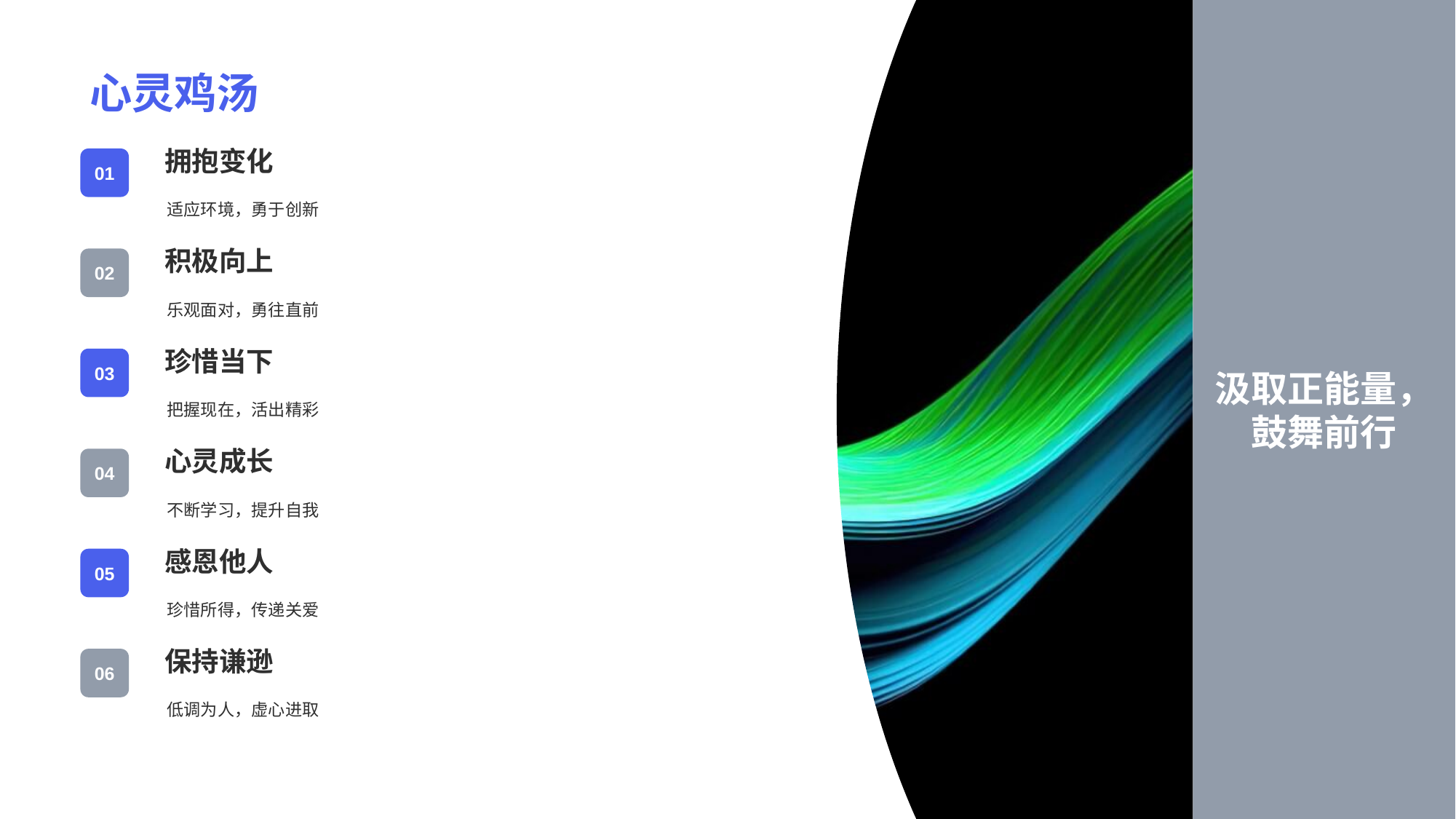

汲取正能量，鼓舞前行

拥抱变化
01
适应环境，勇于创新
积极向上
02
乐观面对，勇往直前
珍惜当下
03
把握现在，活出精彩
心灵成长
04
不断学习，提升自我
感恩他人
05
珍惜所得，传递关爱
保持谦逊
06
低调为人，虚心进取
# 心灵鸡汤